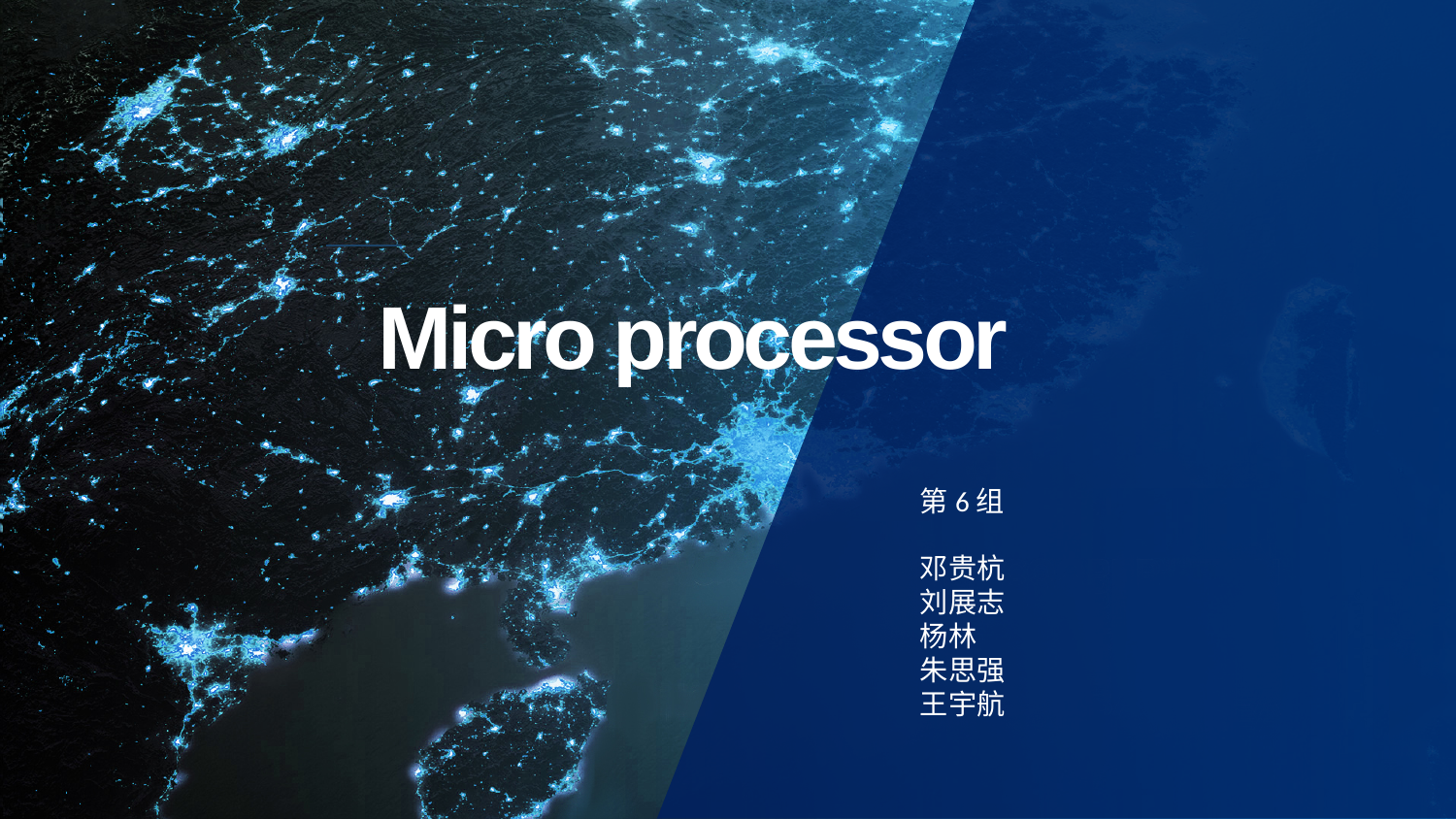

Micro processor
第6组

邓贵杭
刘展志
杨林
朱思强
王宇航